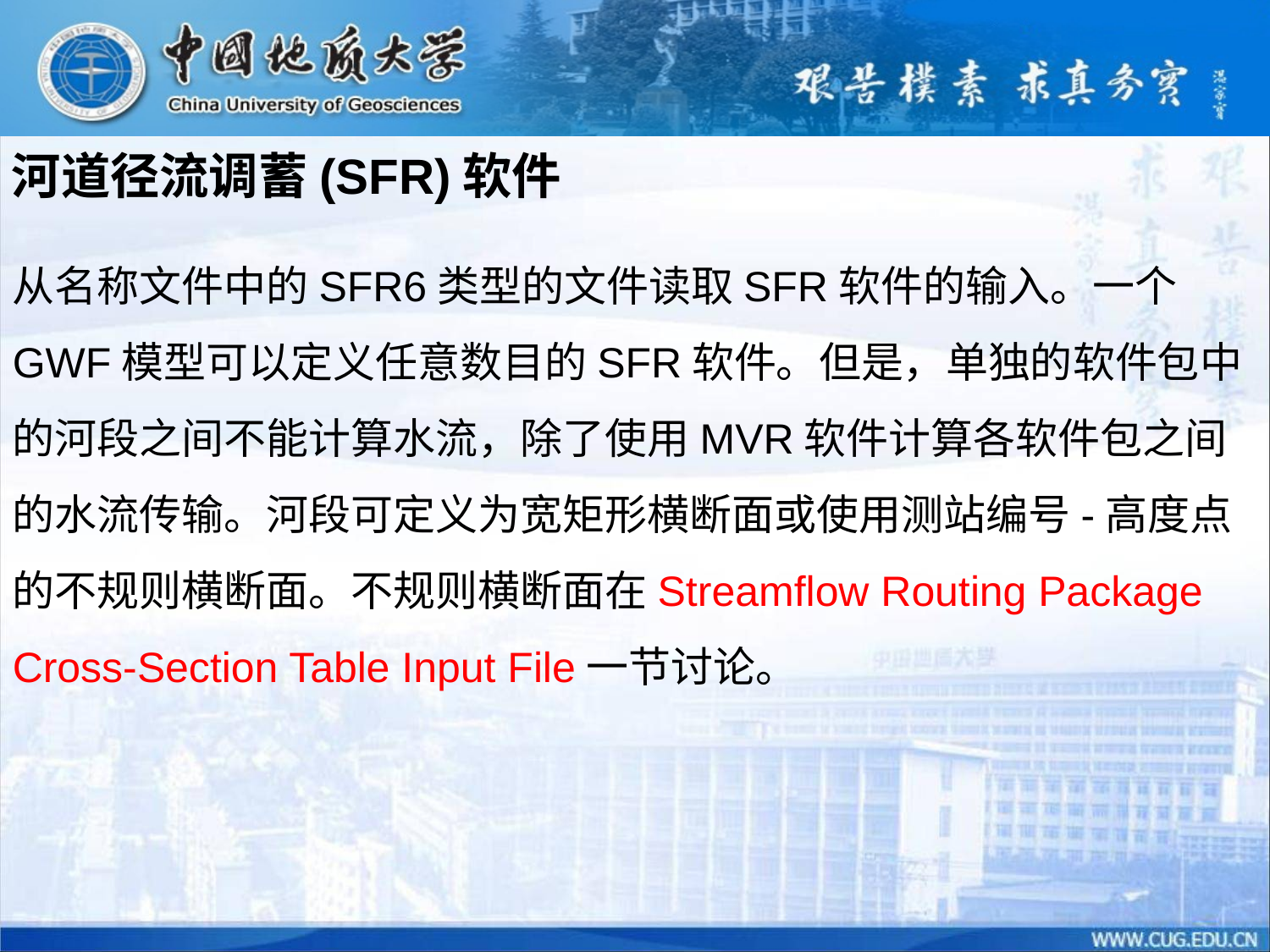

河道径流调蓄(SFR)软件
从名称文件中的SFR6类型的文件读取SFR软件的输入。一个GWF模型可以定义任意数目的SFR软件。但是，单独的软件包中的河段之间不能计算水流，除了使用MVR软件计算各软件包之间的水流传输。河段可定义为宽矩形横断面或使用测站编号-高度点的不规则横断面。不规则横断面在Streamflow Routing Package Cross-Section Table Input File一节讨论。